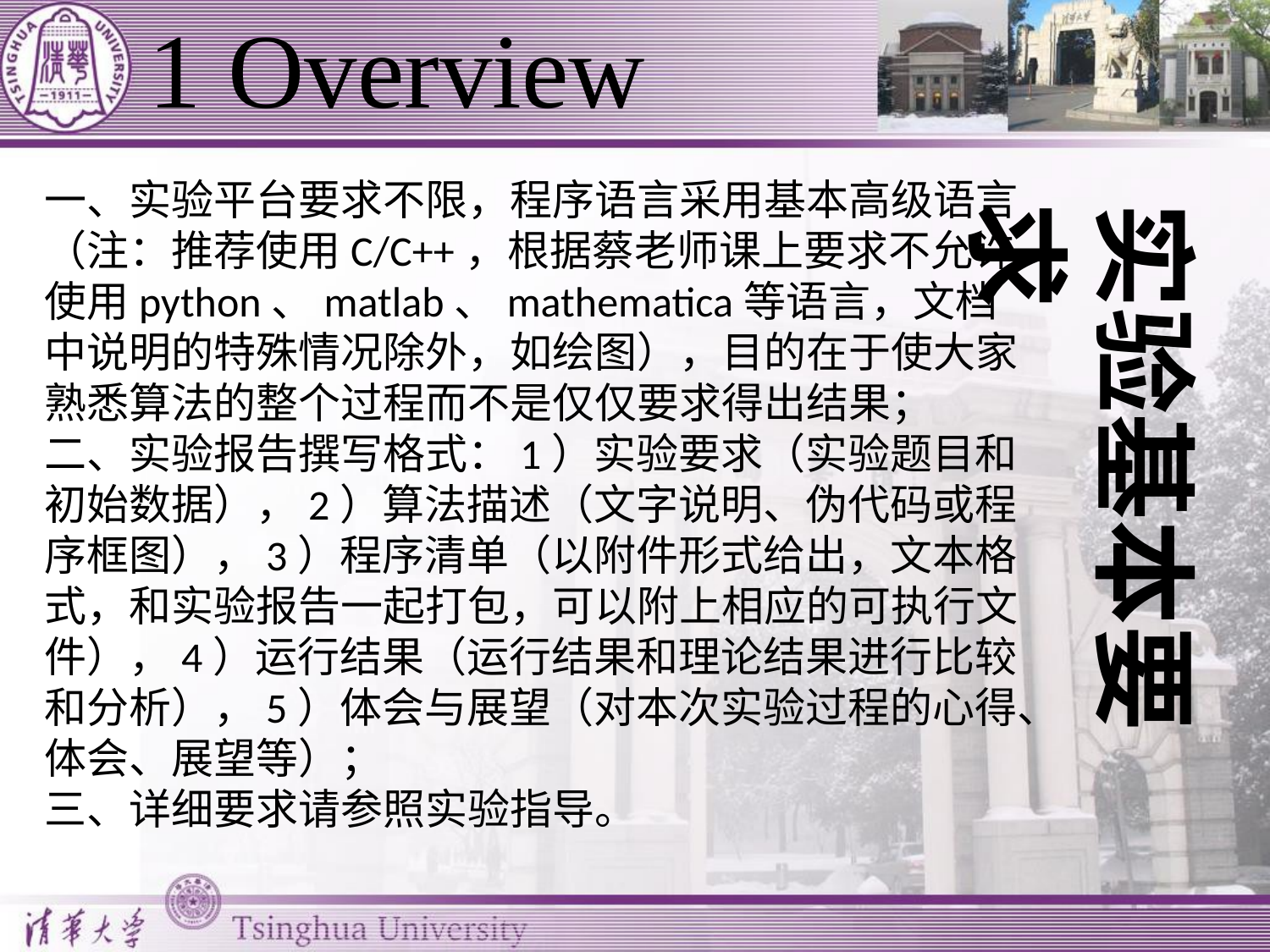

# 1 Overview
一、实验平台要求不限，程序语言采用基本高级语言（注：推荐使用C/C++，根据蔡老师课上要求不允许使用python、matlab、mathematica等语言，文档中说明的特殊情况除外，如绘图），目的在于使大家熟悉算法的整个过程而不是仅仅要求得出结果；
二、实验报告撰写格式：1）实验要求（实验题目和初始数据），2）算法描述（文字说明、伪代码或程序框图），3）程序清单（以附件形式给出，文本格式，和实验报告一起打包，可以附上相应的可执行文件），4）运行结果（运行结果和理论结果进行比较和分析），5）体会与展望（对本次实验过程的心得、体会、展望等）；
三、详细要求请参照实验指导。
实验基本要求